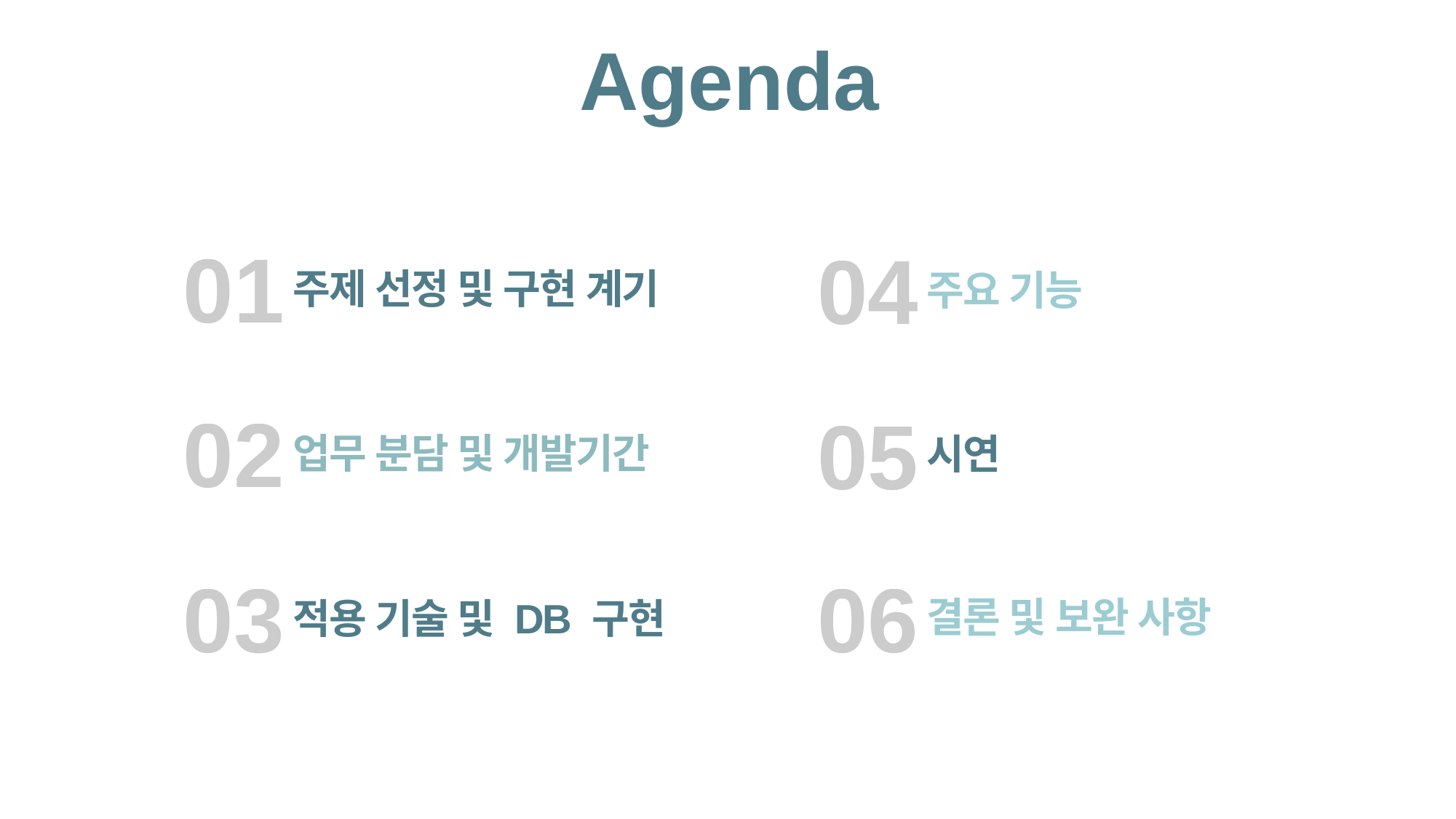

Agenda
01
04
주제 선정 및 구현 계기
주요 기능
02
05
업무 분담 및 개발기간
시연
03
06
결론 및 보완 사항
적용 기술 및 DB 구현